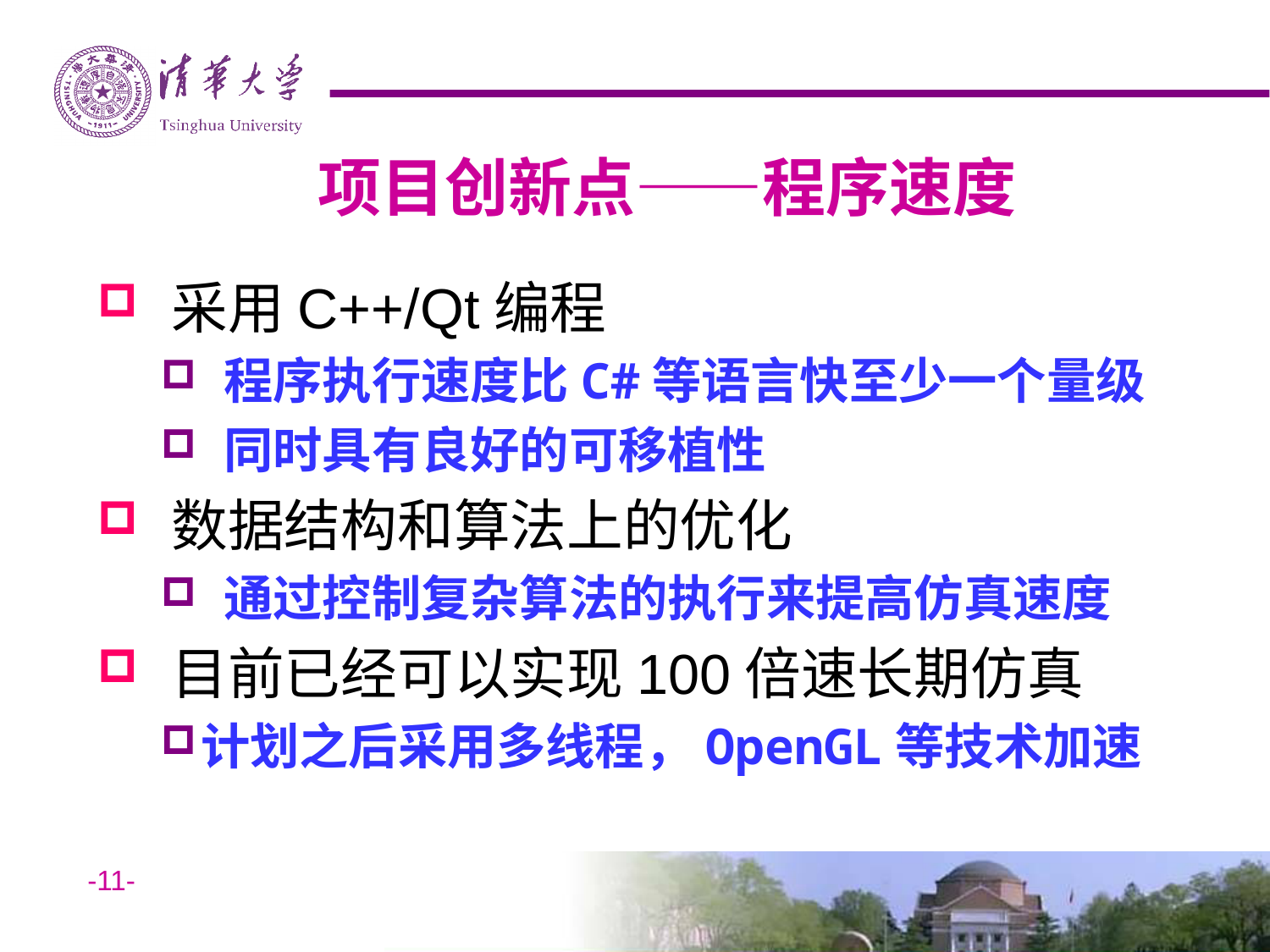

# 项目创新点——程序速度
 采用C++/Qt编程
 程序执行速度比C#等语言快至少一个量级
 同时具有良好的可移植性
 数据结构和算法上的优化
 通过控制复杂算法的执行来提高仿真速度
 目前已经可以实现100倍速长期仿真
计划之后采用多线程，OpenGL等技术加速